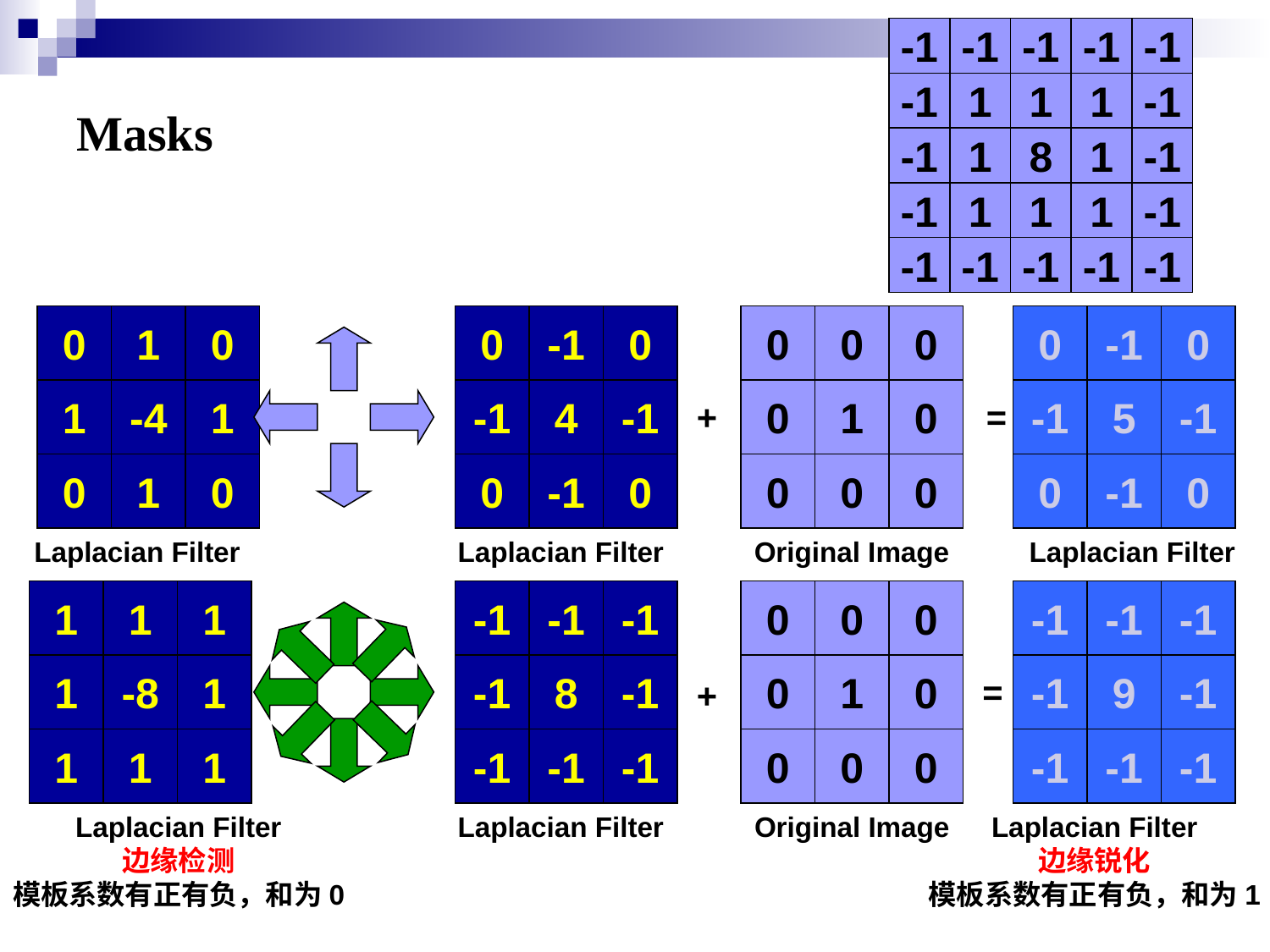

-1
-1
-1
-1
-1
-1
1
1
1
-1
-1
1
8
1
-1
-1
1
1
1
-1
-1
-1
-1
-1
-1
# Masks
0
1
0
1
-4
1
0
1
0
0
-1
0
-1
4
-1
0
-1
0
0
0
0
0
1
0
0
0
0
0
-1
0
-1
5
-1
0
-1
0

+
=
Laplacian Filter
Laplacian Filter
Original Image
Laplacian Filter
1
1
1
1
-8
1
1
1
1
-1
-1
-1
-1
8
-1
-1
-1
-1
0
0
0
0
1
0
0
0
0
-1
-1
-1
-1
9
-1
-1
-1
-1

=
+
Laplacian Filter
边缘检测
模板系数有正有负，和为0
Laplacian Filter
Original Image
Laplacian Filter
边缘锐化
模板系数有正有负，和为1